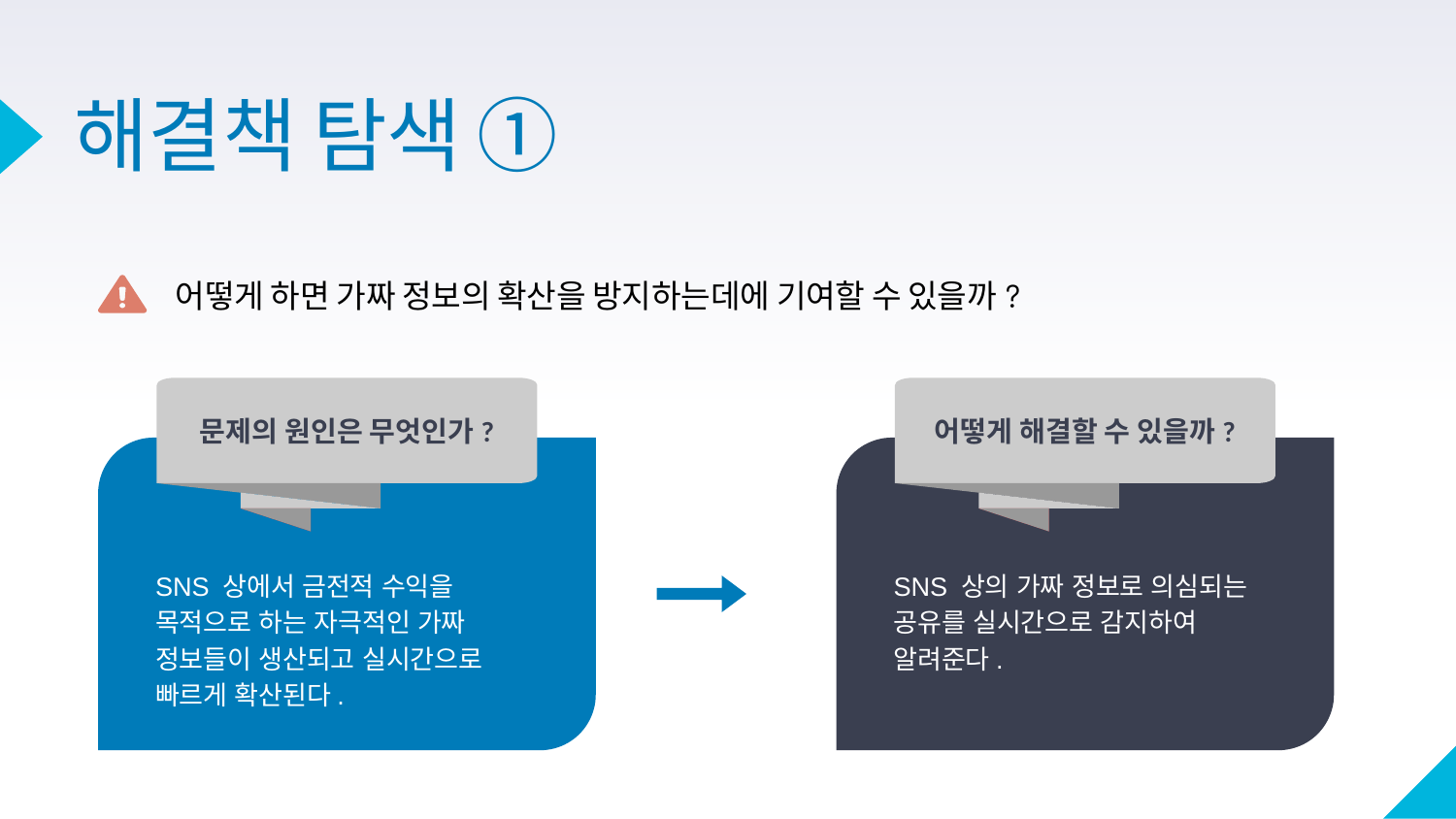

# 해결책 탐색 ➀
 어떻게 하면 가짜 정보의 확산을 방지하는데에 기여할 수 있을까?

문제의 원인은 무엇인가?

어떻게 해결할 수 있을까?

SNS 상의 가짜 정보로 의심되는 공유를 실시간으로 감지하여 알려준다.
SNS 상에서 금전적 수익을 목적으로 하는 자극적인 가짜 정보들이 생산되고 실시간으로 빠르게 확산된다.